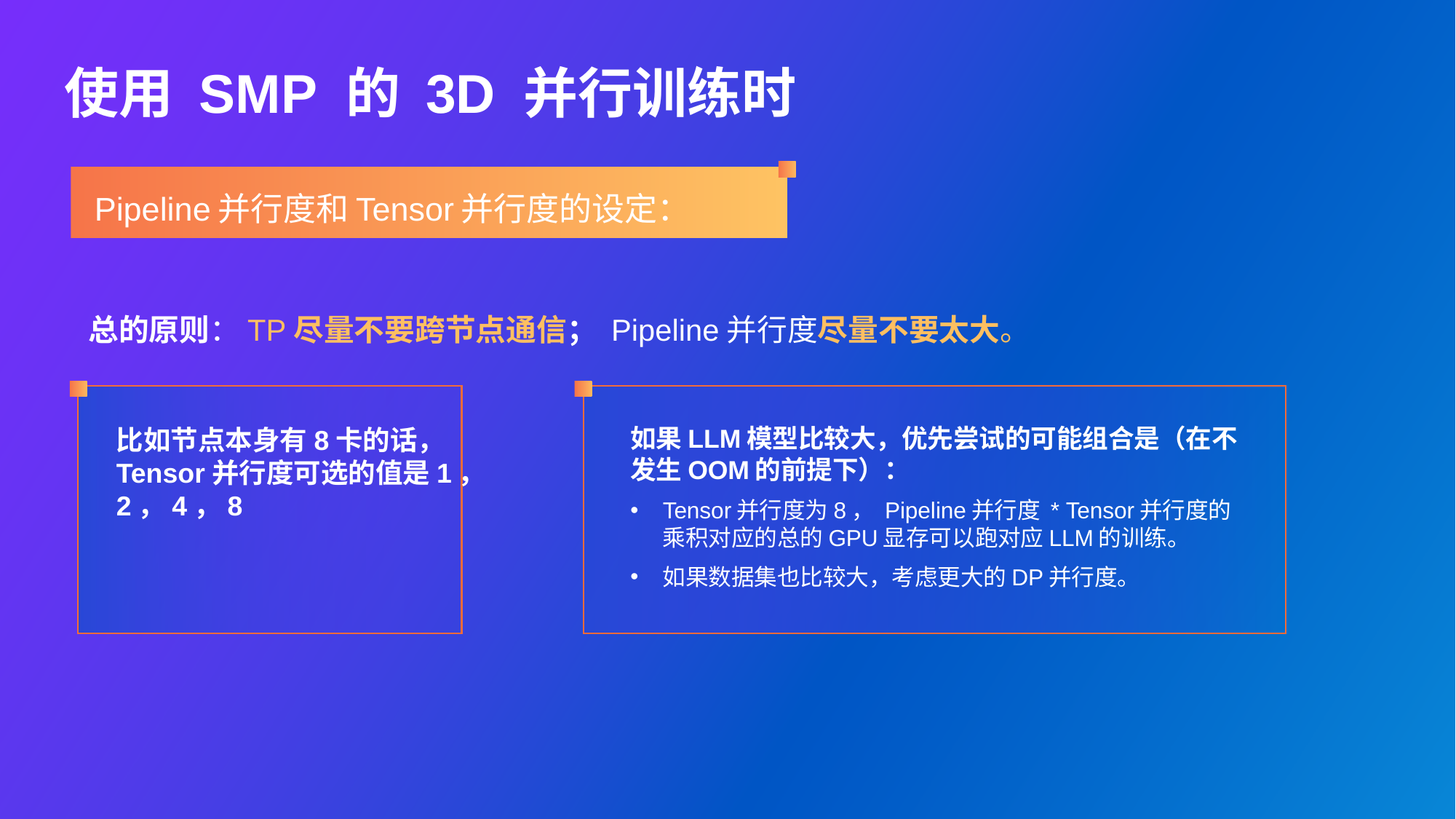

# 使用 SMP 的 3D 并行训练时
Pipeline并行度和Tensor并行度的设定：

总的原则：TP尽量不要跨节点通信； Pipeline并行度尽量不要太大。

如果LLM模型比较大，优先尝试的可能组合是（在不发生OOM的前提下）：
Tensor并行度为8， Pipeline并行度 * Tensor并行度的乘积对应的总的GPU显存可以跑对应LLM的训练。
如果数据集也比较大，考虑更大的DP并行度。
比如节点本身有8卡的话， Tensor并行度可选的值是1，2，4，8